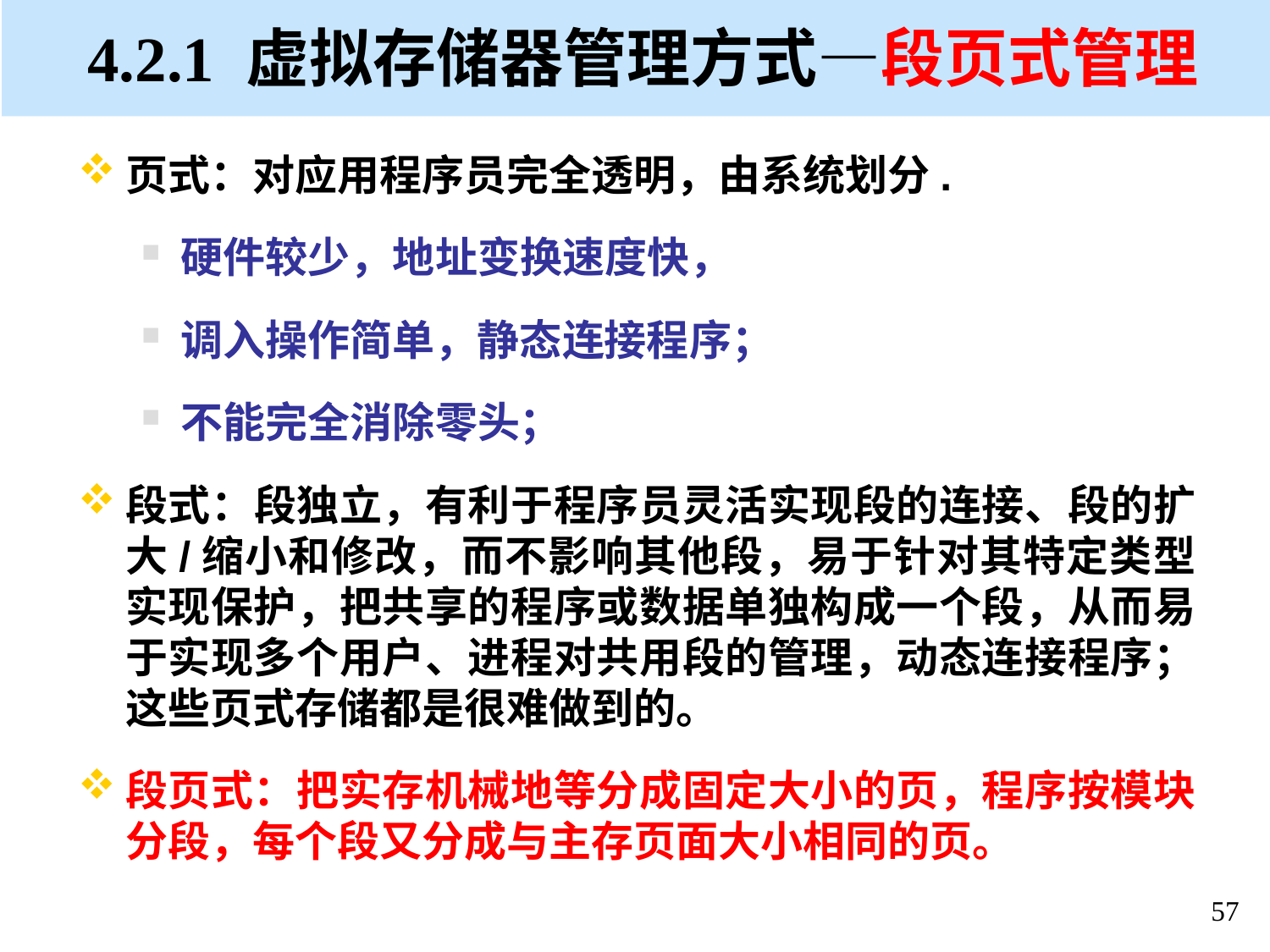

# 4.2.1 虚拟存储器管理方式—段页式管理
页式：对应用程序员完全透明，由系统划分.
硬件较少，地址变换速度快，
调入操作简单，静态连接程序；
不能完全消除零头；
段式：段独立，有利于程序员灵活实现段的连接、段的扩大/缩小和修改，而不影响其他段，易于针对其特定类型实现保护，把共享的程序或数据单独构成一个段，从而易于实现多个用户、进程对共用段的管理，动态连接程序；这些页式存储都是很难做到的。
段页式：把实存机械地等分成固定大小的页，程序按模块分段，每个段又分成与主存页面大小相同的页。